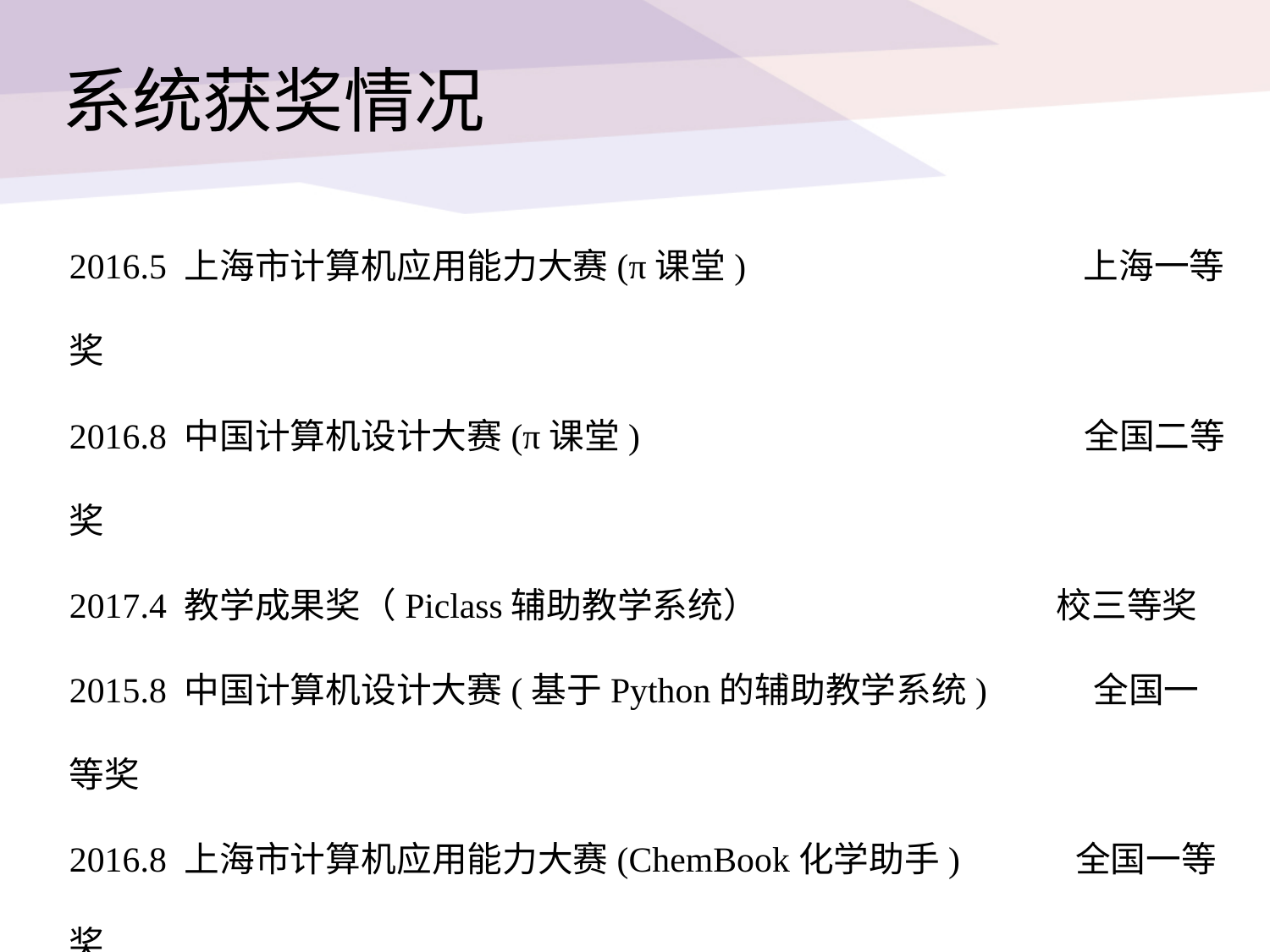

系统获奖情况
2016.5 上海市计算机应用能力大赛(π课堂)                                     上海一等奖
2016.8 中国计算机设计大赛(π课堂)                                                 全国二等奖
2017.4 教学成果奖（Piclass辅助教学系统）                                      校三等奖
2015.8 中国计算机设计大赛(基于Python的辅助教学系统)           全国一等奖
2016.8 上海市计算机应用能力大赛(ChemBook化学助手)            全国一等奖

软件著作权：Piclass辅助教学系统